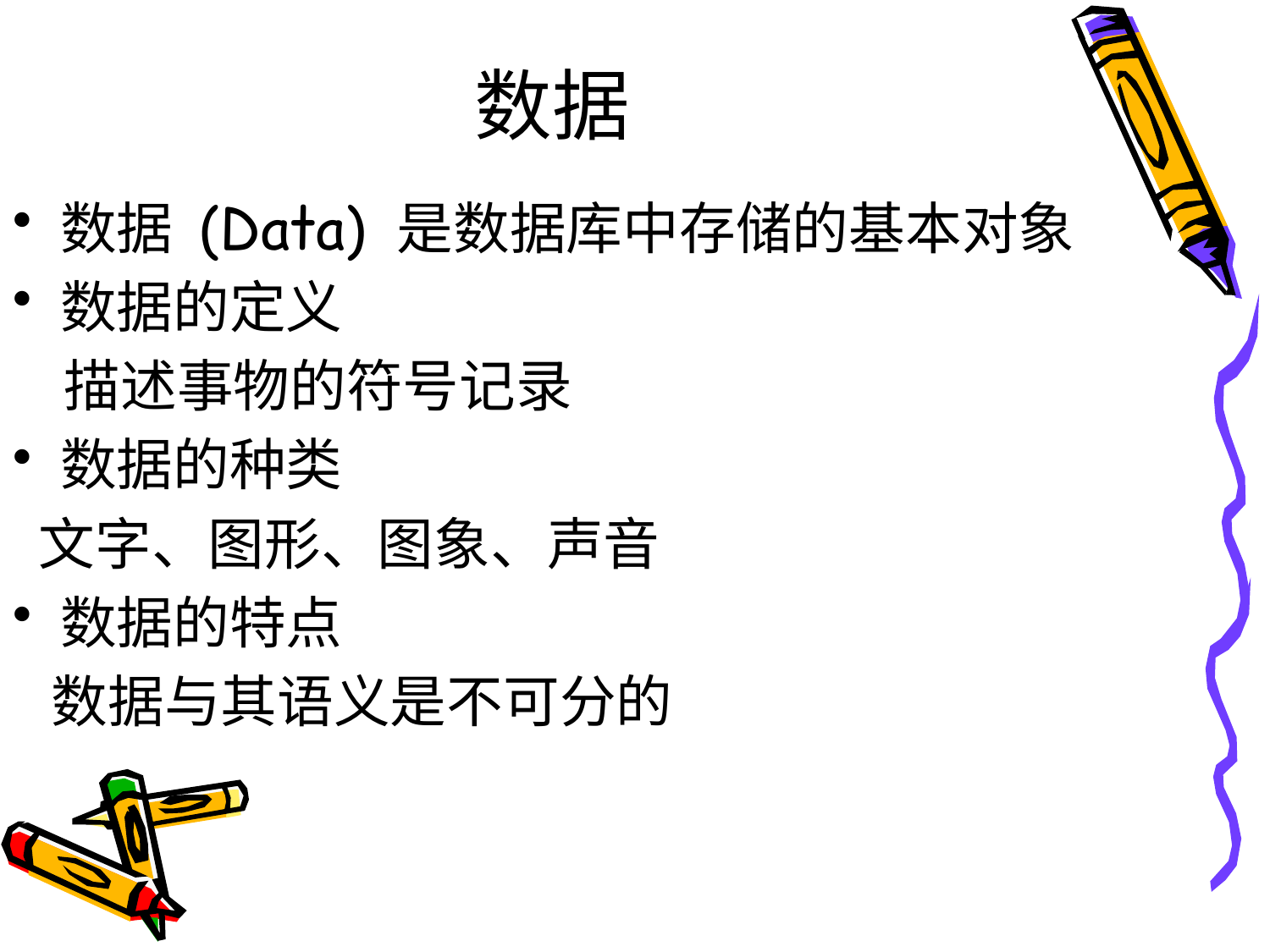

# 数据
数据 (Data) 是数据库中存储的基本对象
数据的定义
   描述事物的符号记录
数据的种类
 文字、图形、图象、声音
数据的特点
  数据与其语义是不可分的